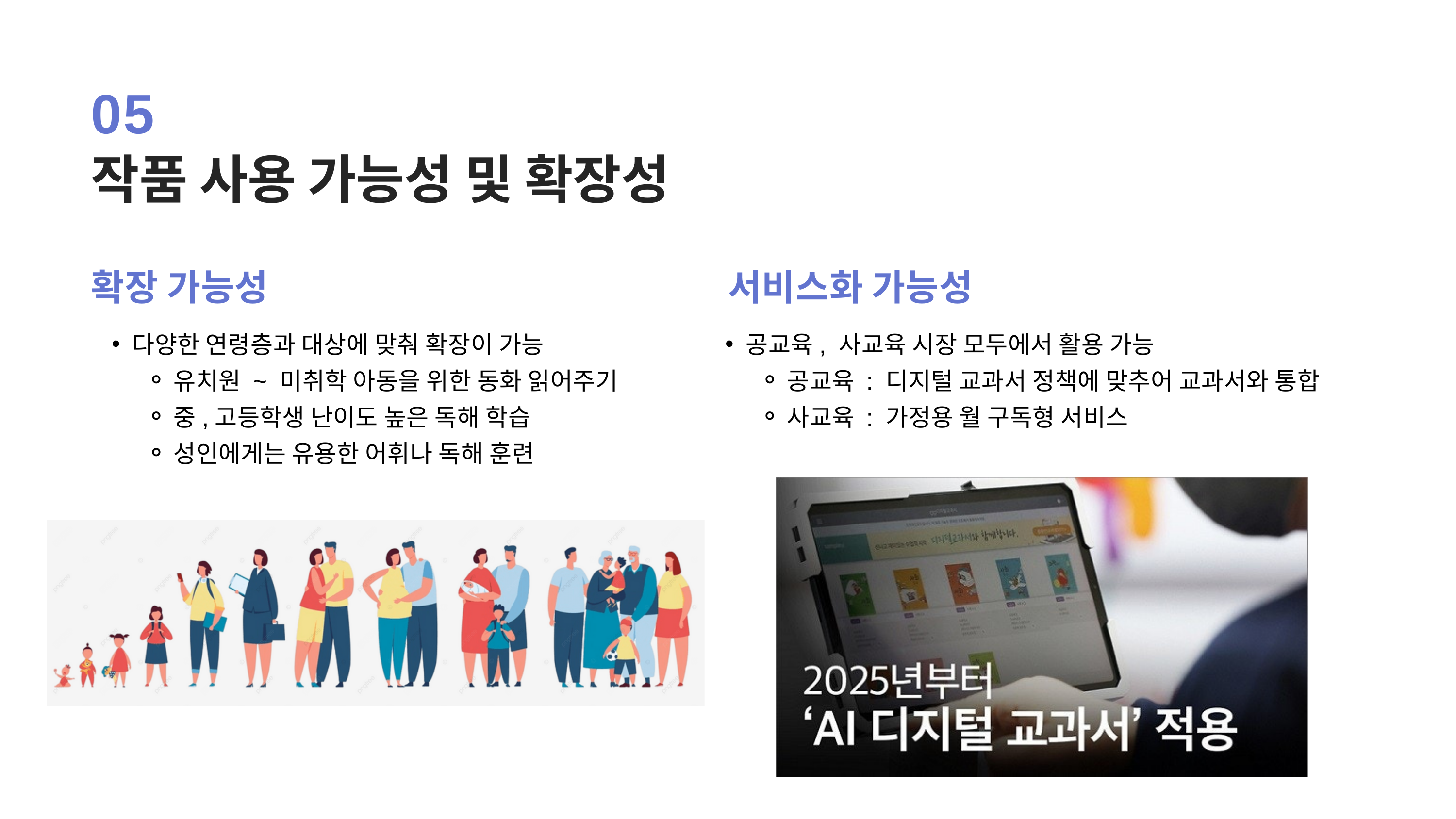

05
작품 사용 가능성 및 확장성
확장 가능성
서비스화 가능성
다양한 연령층과 대상에 맞춰 확장이 가능
유치원 ~ 미취학 아동을 위한 동화 읽어주기
중,고등학생 난이도 높은 독해 학습
성인에게는 유용한 어휘나 독해 훈련
공교육, 사교육 시장 모두에서 활용 가능
공교육 : 디지털 교과서 정책에 맞추어 교과서와 통합
사교육 : 가정용 월 구독형 서비스